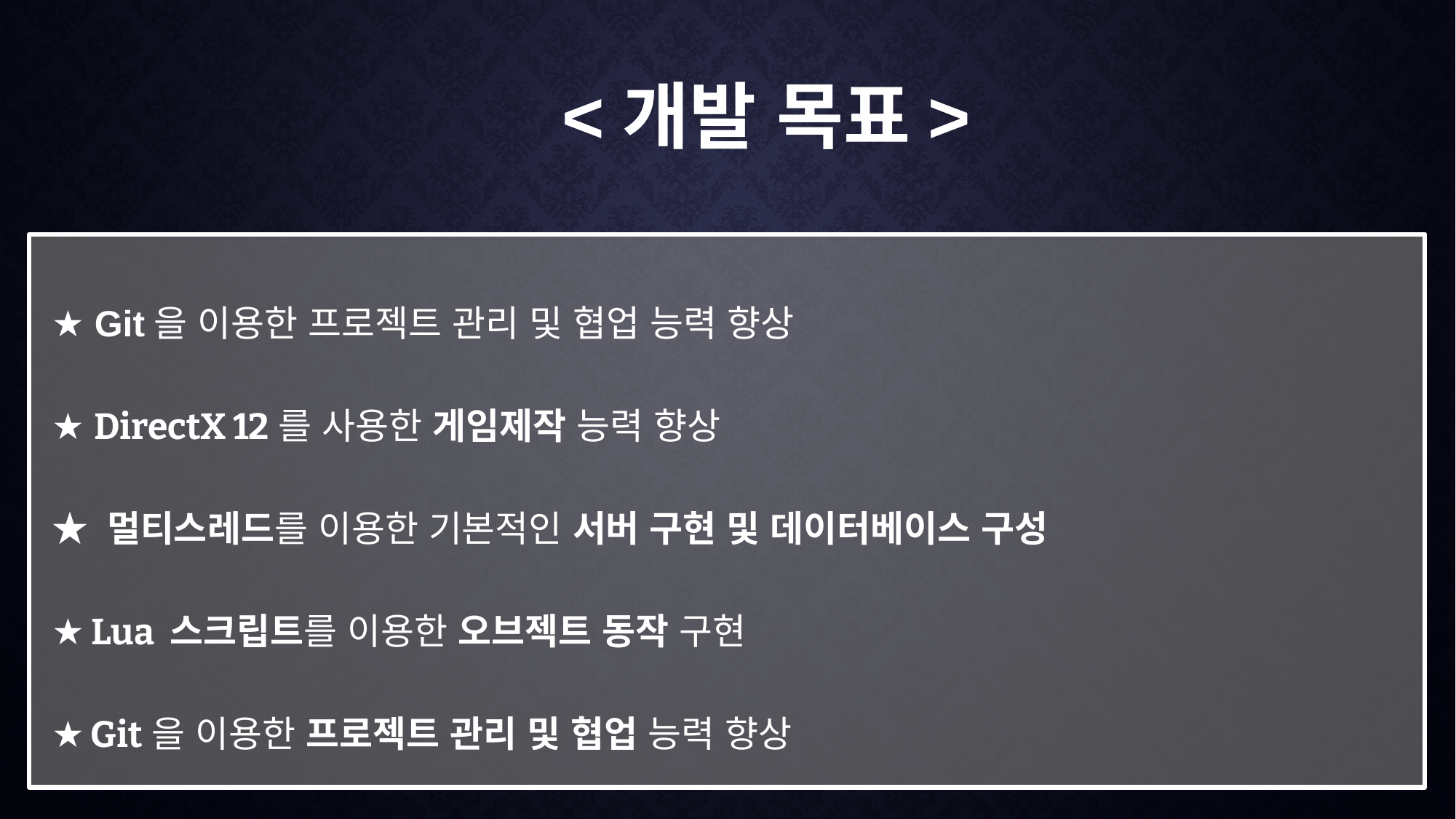

<개발 목표>
★ Git을 이용한 프로젝트 관리 및 협업 능력 향상
★ DirectX 12를 사용한 게임제작 능력 향상
★ 멀티스레드를 이용한 기본적인 서버 구현 및 데이터베이스 구성
★ Lua 스크립트를 이용한 오브젝트 동작 구현
★ Git을 이용한 프로젝트 관리 및 협업 능력 향상